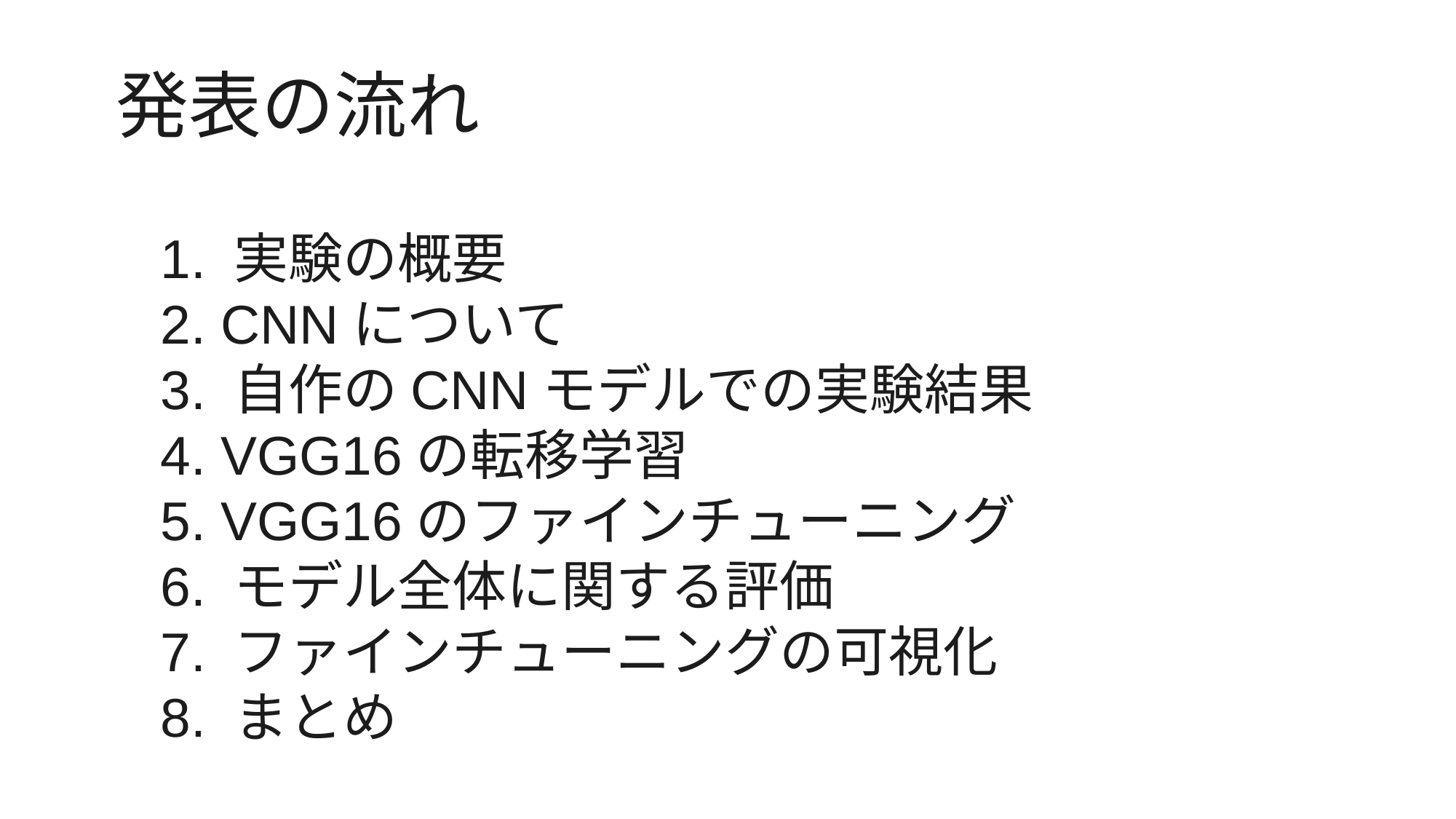

発表の流れ
1. 実験の概要
2. CNNについて
3. 自作のCNNモデルでの実験結果
4. VGG16の転移学習
5. VGG16のファインチューニング
6. モデル全体に関する評価
7. ファインチューニングの可視化
8. まとめ